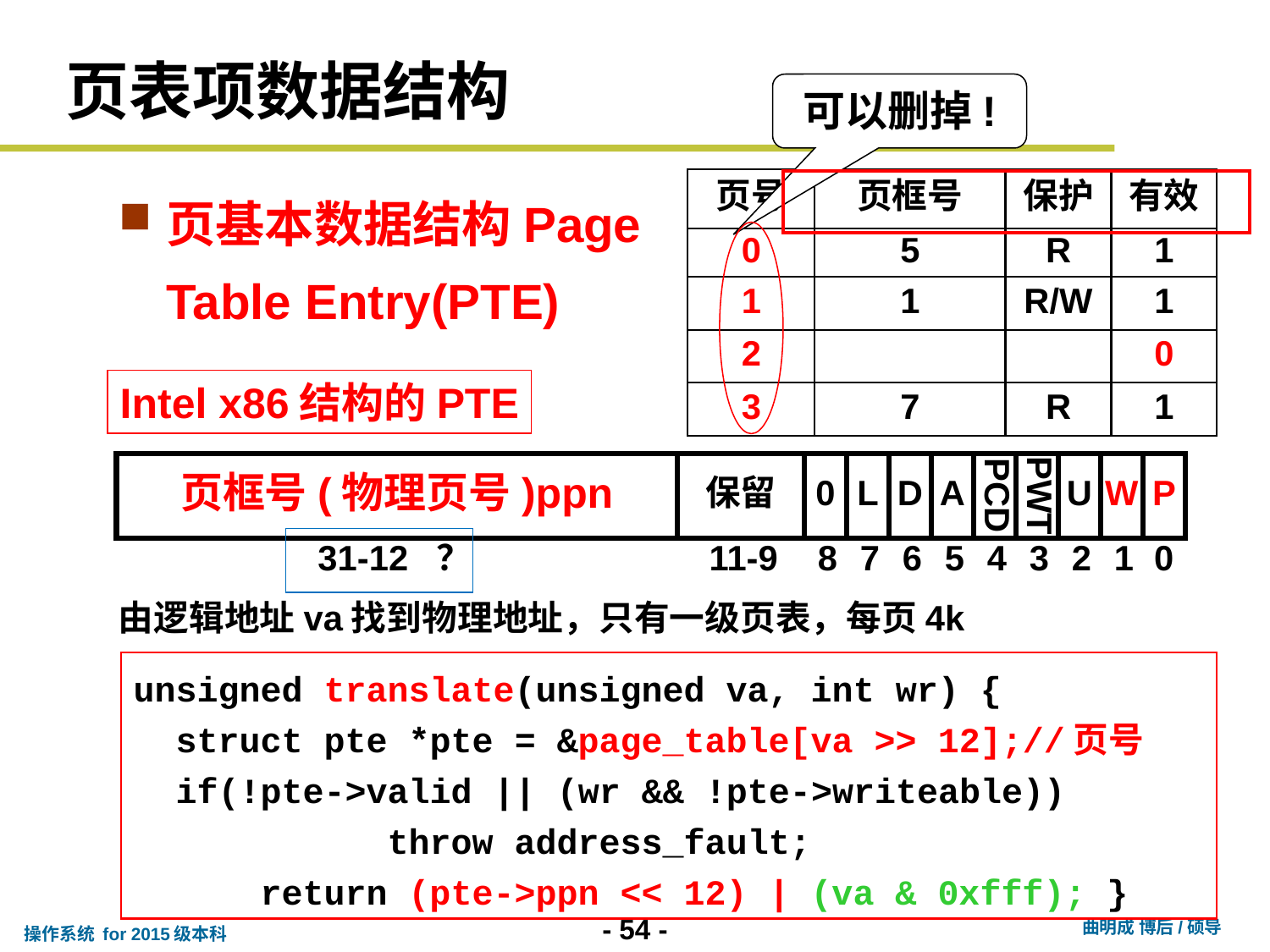

# 页表项数据结构
可以删掉!
页基本数据结构Page Table Entry(PTE)
页号
页框号
保护
有效
0
5
R
1
1
1
R/W
1
2

0
3
7
R
1

Intel x86结构的PTE
页框号(物理页号)ppn
保留
0
L
D
A
PCD
PWT
U
W
P

31-12  ？
11-9
8
7
6
5
4
3
2
1
0
由逻辑地址va找到物理地址，只有一级页表，每页4k
unsigned translate(unsigned va, int wr) {
  struct pte *pte = &page_table[va >> 12];//页号
  if(!pte->valid || (wr && !pte->writeable))
		throw address_fault;
	return (pte->ppn << 12) | (va & 0xfff); }